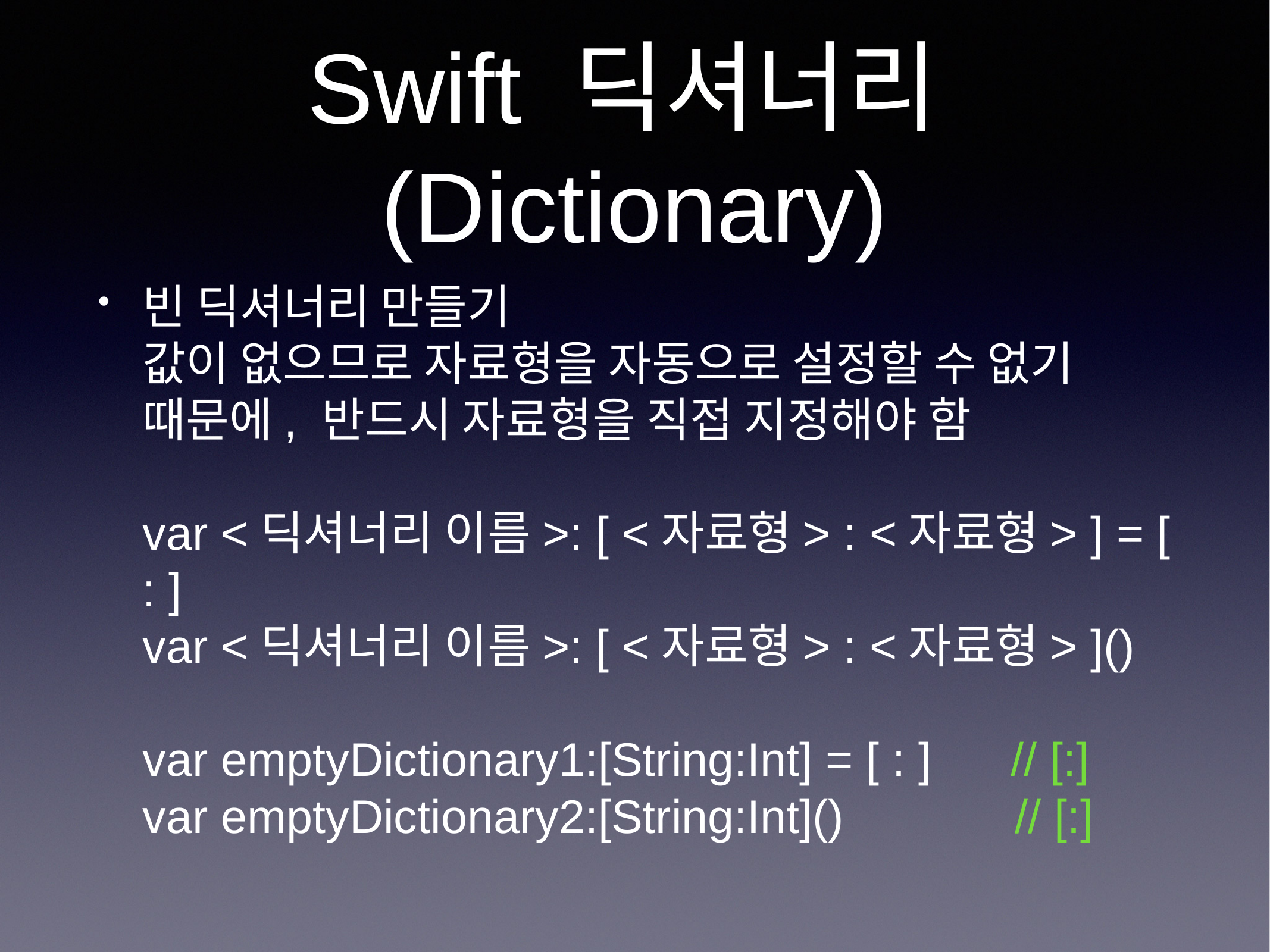

# Swift 딕셔너리(Dictionary)
빈 딕셔너리 만들기
값이 없으므로 자료형을 자동으로 설정할 수 없기 때문에, 반드시 자료형을 직접 지정해야 함
var <딕셔너리 이름>: [ <자료형> : <자료형> ] = [ : ]
var <딕셔너리 이름>: [ <자료형> : <자료형> ]()
var emptyDictionary1:[String:Int] = [ : ]      // [:]
var emptyDictionary2:[String:Int]()             // [:]